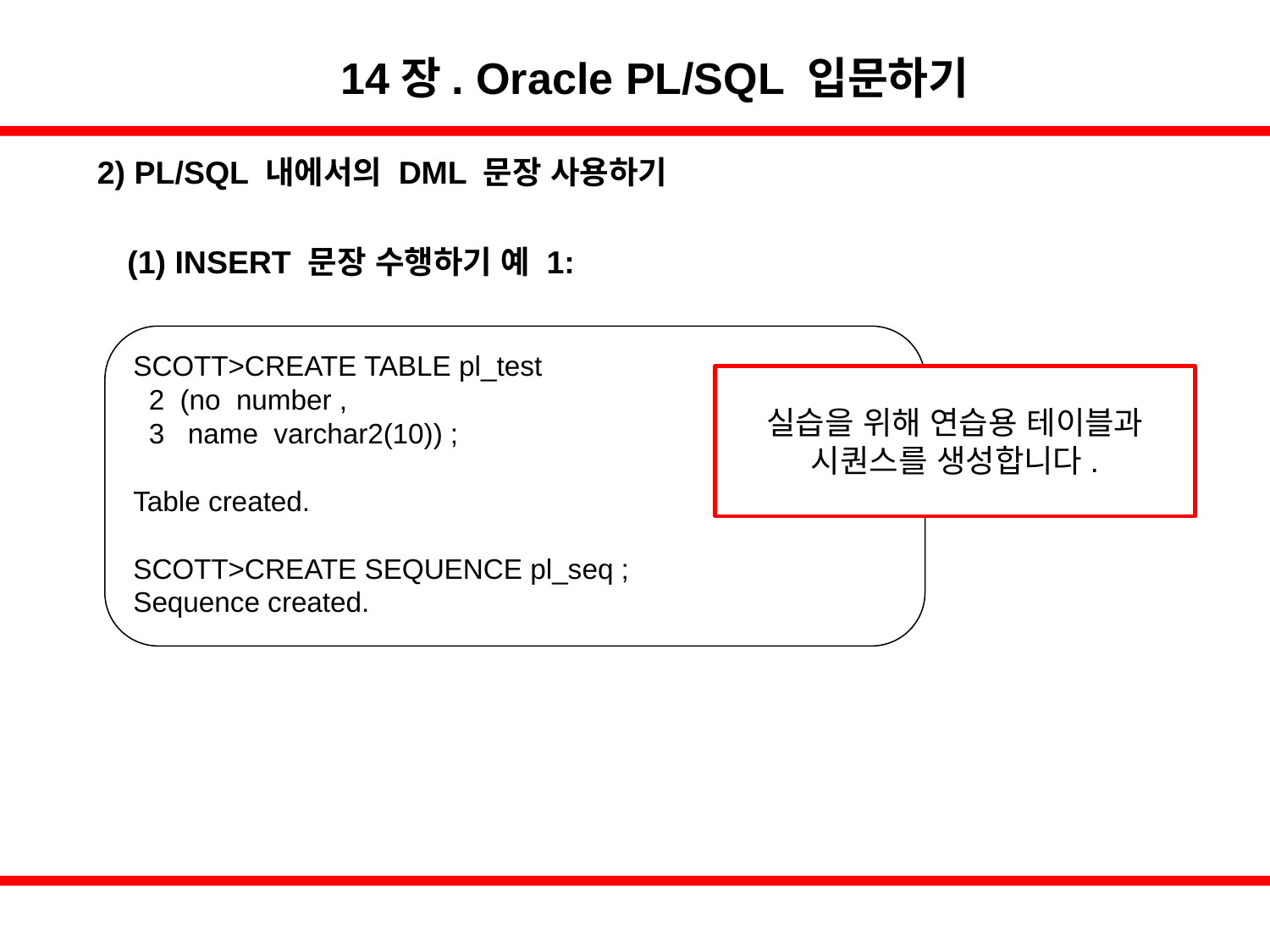

14장. Oracle PL/SQL 입문하기

2) PL/SQL 내에서의 DML 문장 사용하기
(1) INSERT 문장 수행하기 예 1:
SCOTT>CREATE TABLE pl_test
  2  (no  number ,
  3   name  varchar2(10)) ;

Table created.

SCOTT>CREATE SEQUENCE pl_seq ;
Sequence created.

실습을 위해 연습용 테이블과
시퀀스를 생성합니다.